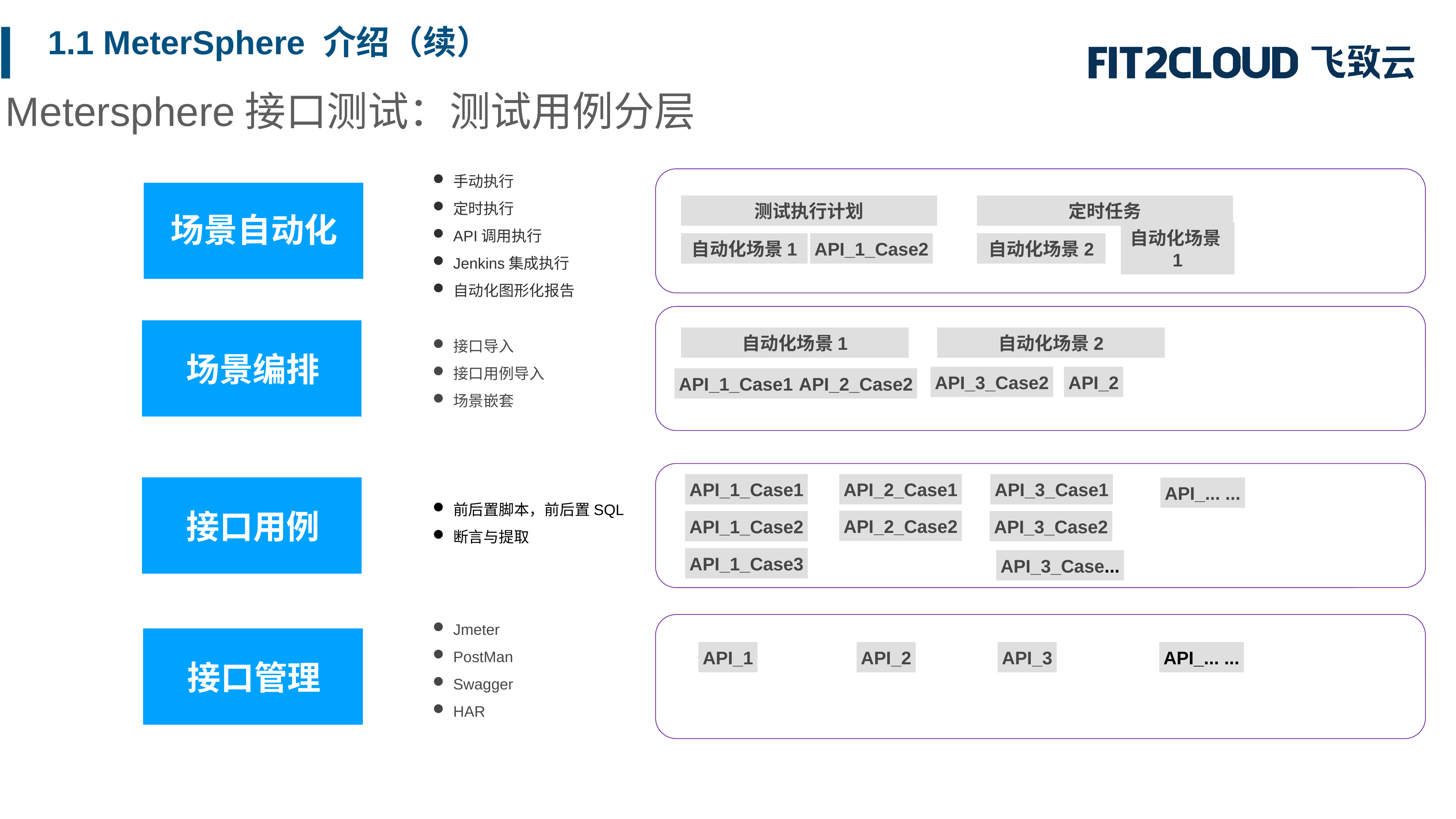

1.1 MeterSphere 介绍（续）

Metersphere接口测试：测试用例分层
手动执行
定时执行
API调用执行
Jenkins集成执行
自动化图形化报告

场景自动化
测试执行计划
定时任务
API_1_Case2
自动化场景1
自动化场景2
自动化场景1

场景编排
接口导入
接口用例导入
场景嵌套
自动化场景1
自动化场景2
API_2
API_3_Case2
API_1_Case1
API_2_Case2

API_1_Case1
API_2_Case1
API_3_Case1
API_... ...

接口用例

接口用例
前后置脚本，前后置SQL
断言与提取
API_2_Case2
API_1_Case2
API_3_Case2
API_1_Case3
API_3_Case...
Jmeter
PostMan
Swagger
HAR

接口管理

接口管理
API_1
API_2
API_3
API_... ...